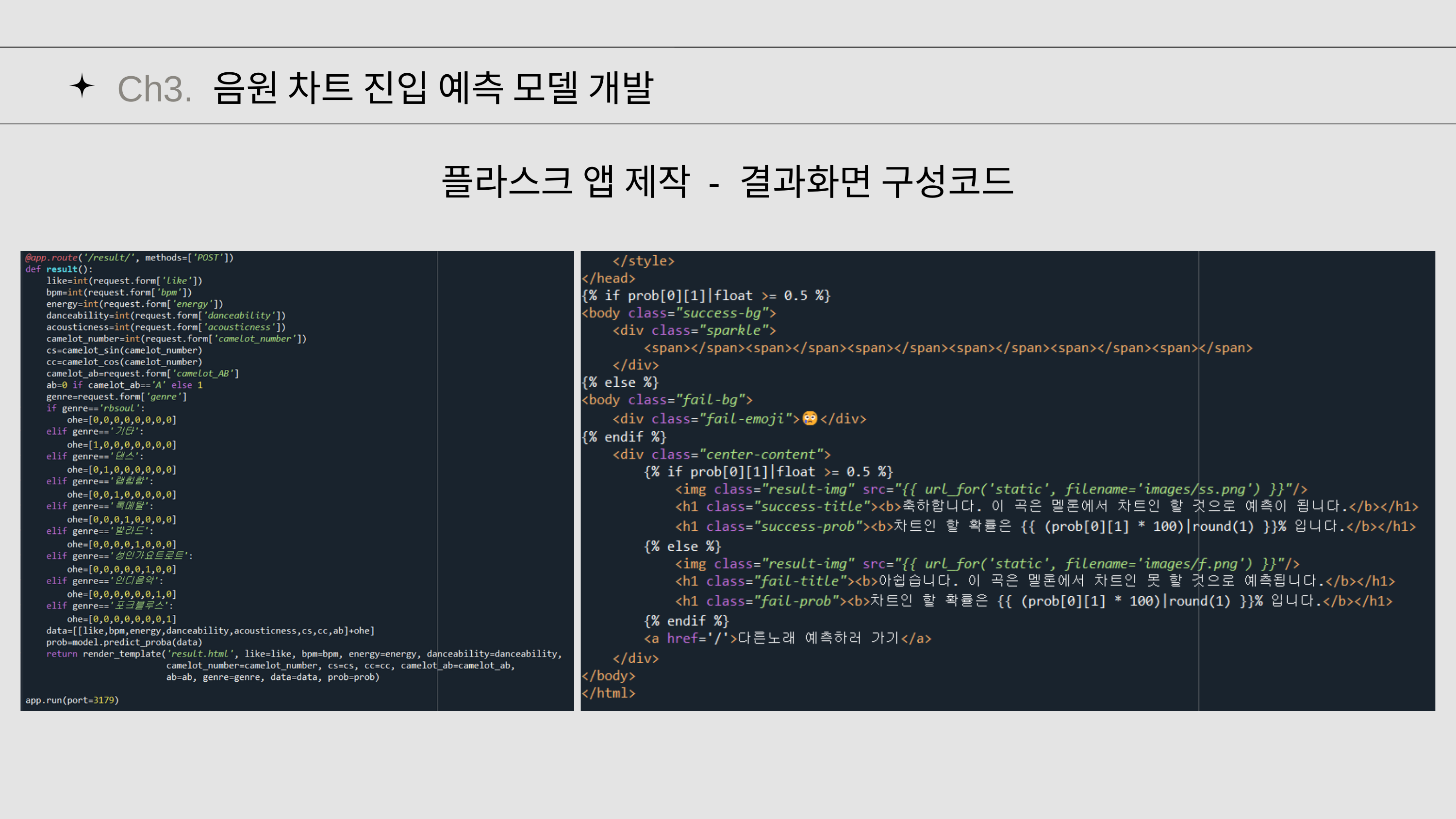

Ch3. 음원 차트 진입 예측 모델 개발

플라스크 앱 제작 - 결과화면 구성코드